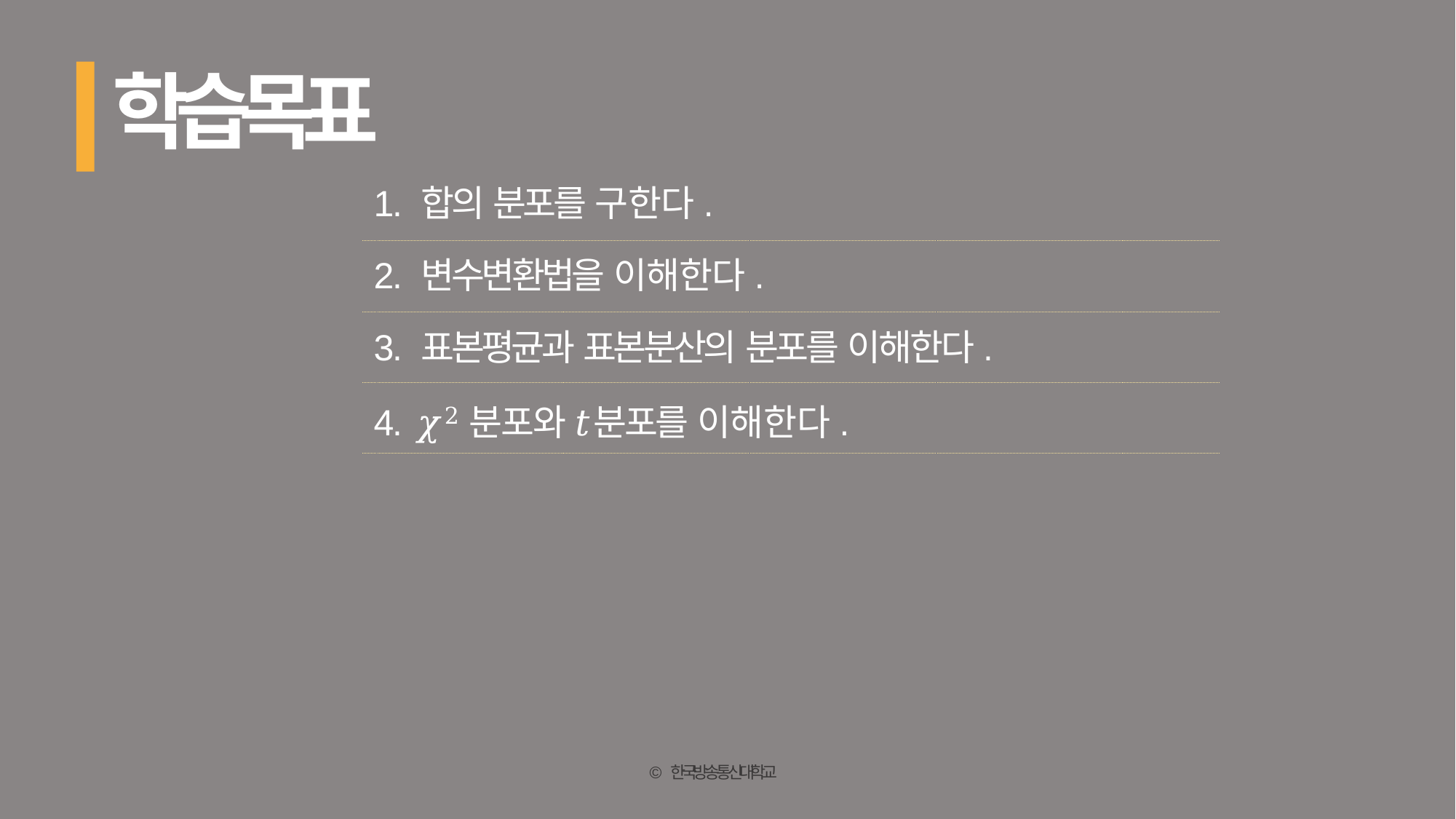

# 학습목표

1. 합의 분포를 구한다.
2. 변수변환법을 이해한다.
3. 표본평균과 표본분산의 분포를 이해한다.
4. 𝜒2분포와 𝑡분포를 이해한다.

© 한국방송통신대학교